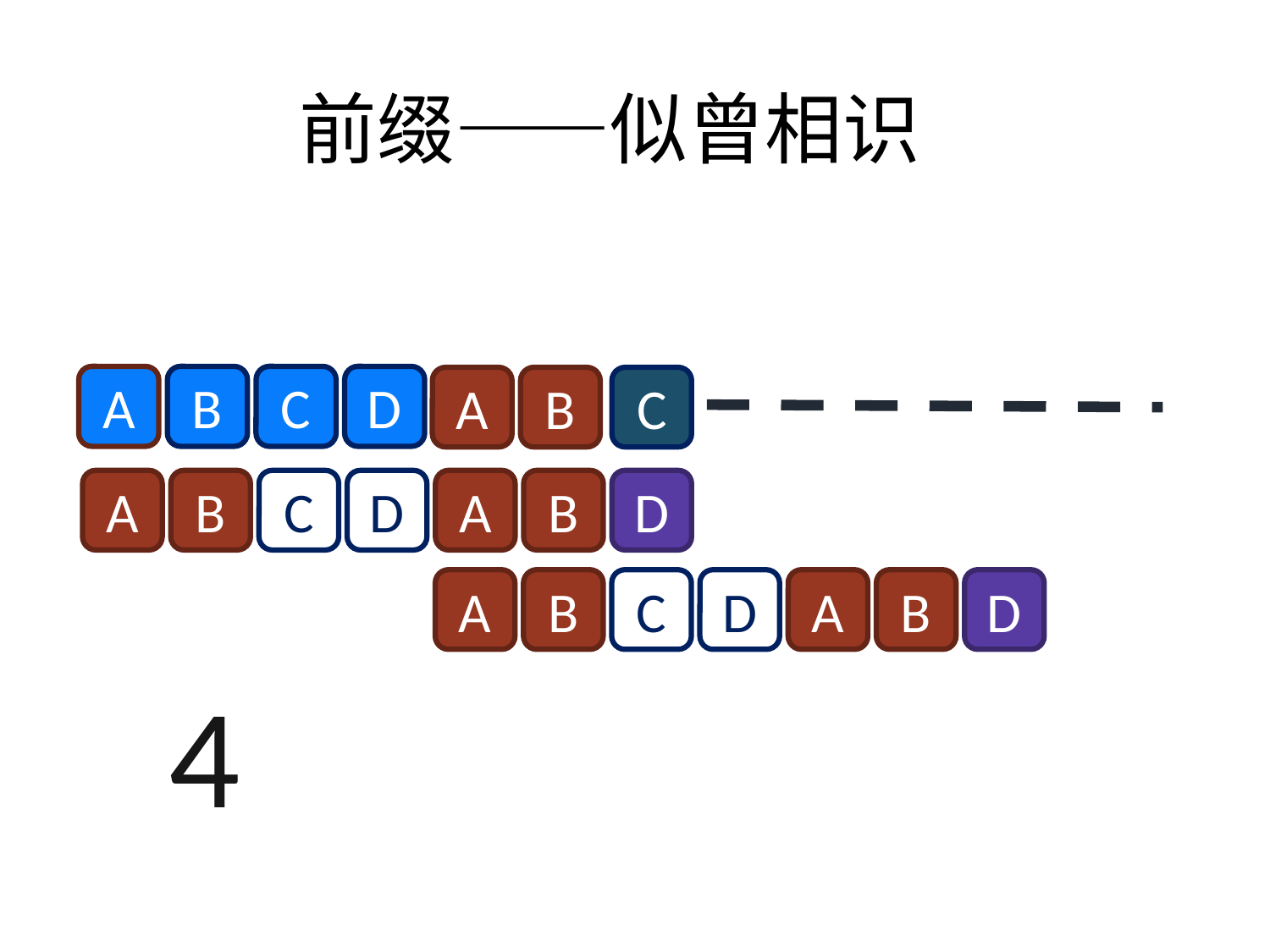

前缀——似曾相识
A
B
C
D
A
B
C
A
B
C
D
A
B
D
A
B
C
D
A
B
D
4